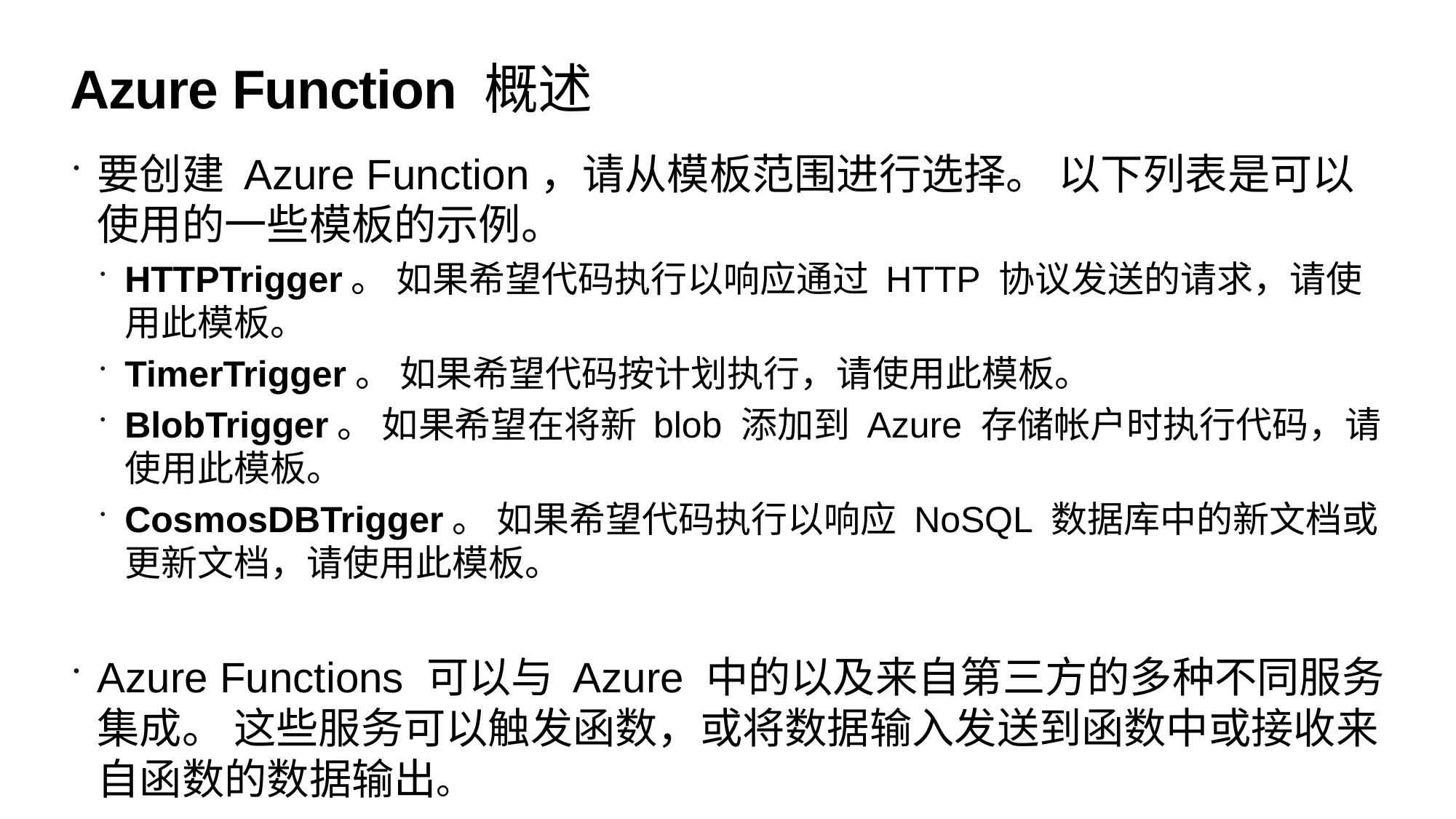

# Azure Function 概述
要创建 Azure Function，请从模板范围进行选择。 以下列表是可以使用的一些模板的示例。
HTTPTrigger。 如果希望代码执行以响应通过 HTTP 协议发送的请求，请使用此模板。
TimerTrigger。 如果希望代码按计划执行，请使用此模板。
BlobTrigger。 如果希望在将新 blob 添加到 Azure 存储帐户时执行代码，请使用此模板。
CosmosDBTrigger。 如果希望代码执行以响应 NoSQL 数据库中的新文档或更新文档，请使用此模板。

Azure Functions 可以与 Azure 中的以及来自第三方的多种不同服务集成。 这些服务可以触发函数，或将数据输入发送到函数中或接收来自函数的数据输出。